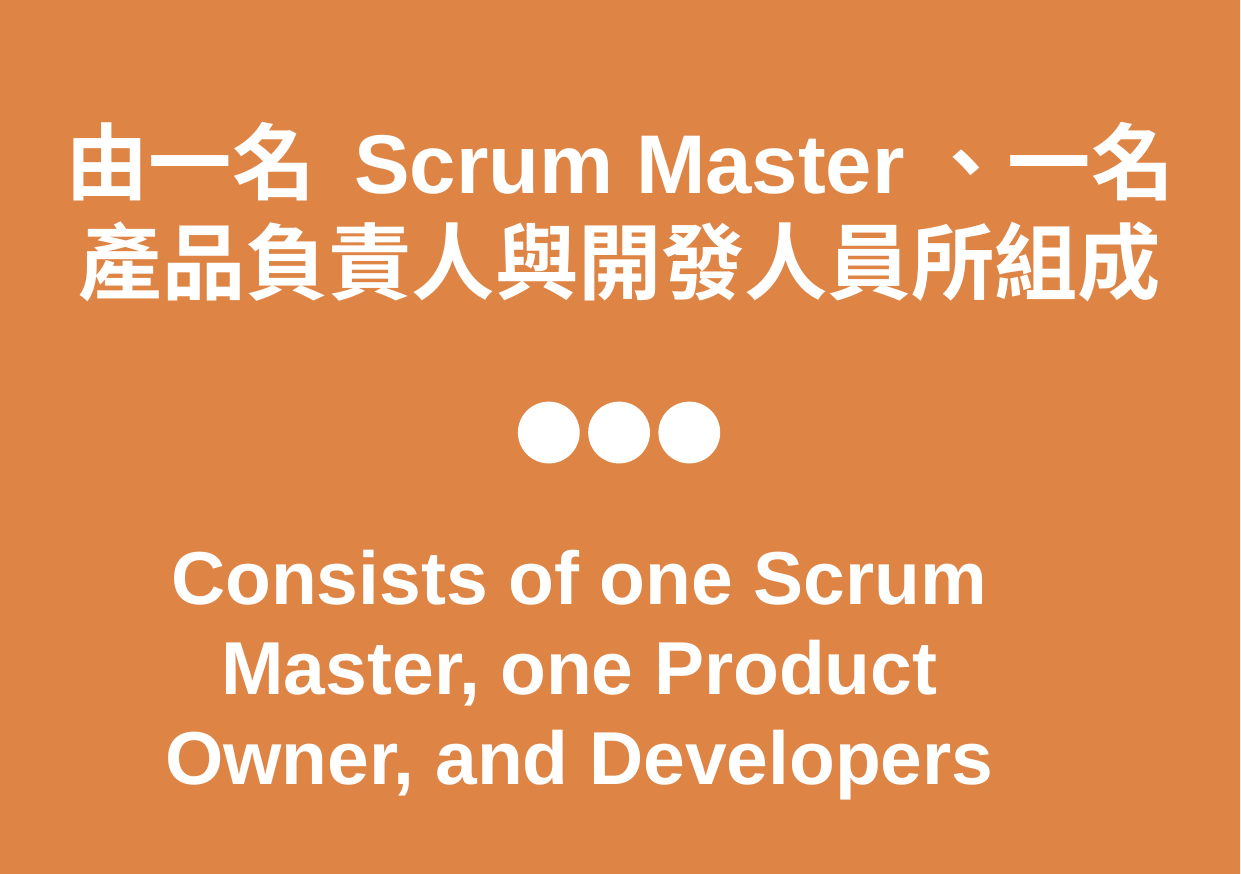

由一名 Scrum Master、一名產品負責人與開發人員所組成

Consists of one Scrum Master, one Product Owner, and Developers